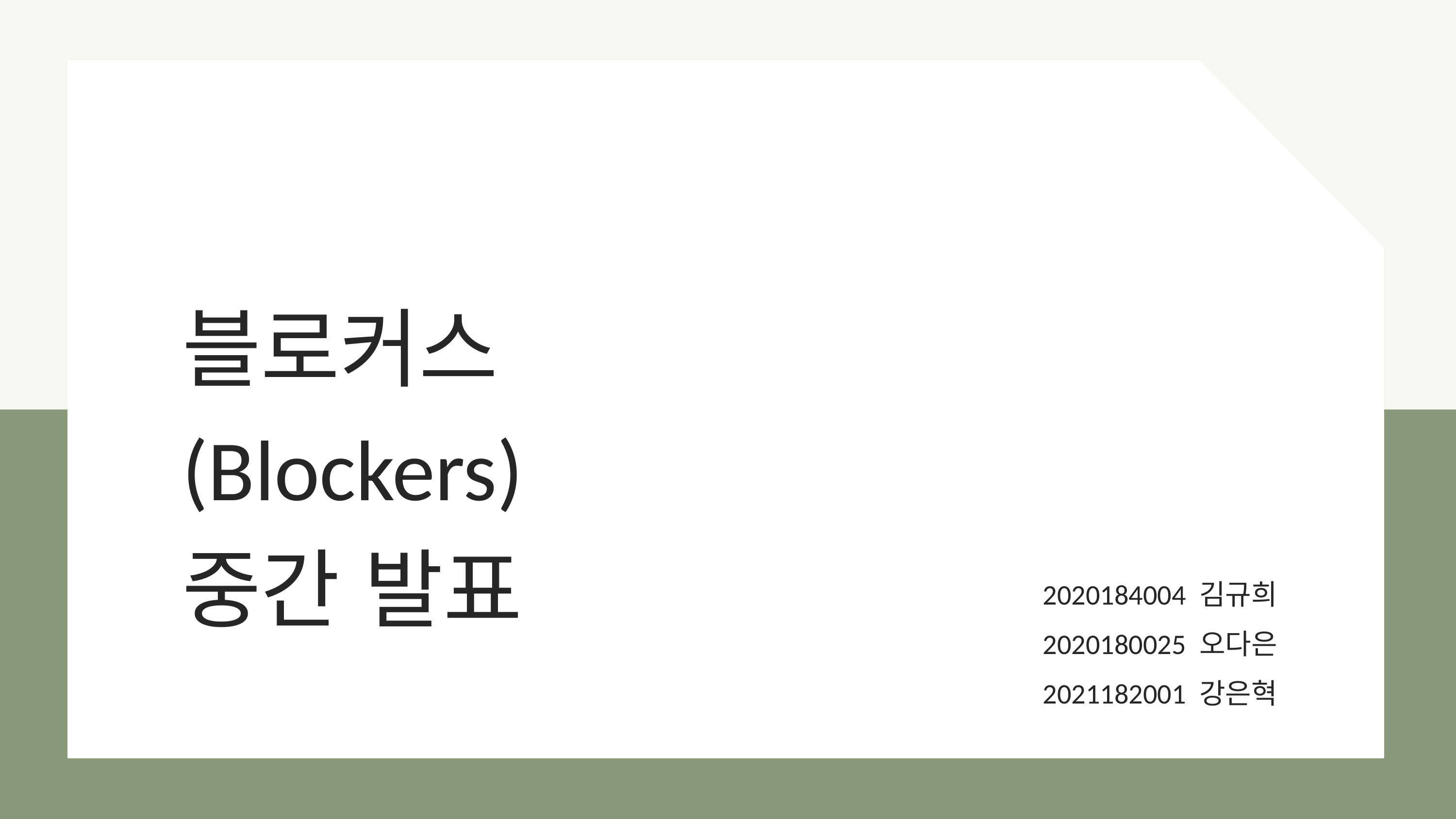

블로커스(Blockers)
중간 발표

2020184004 김규희
2020180025 오다은
2021182001 강은혁